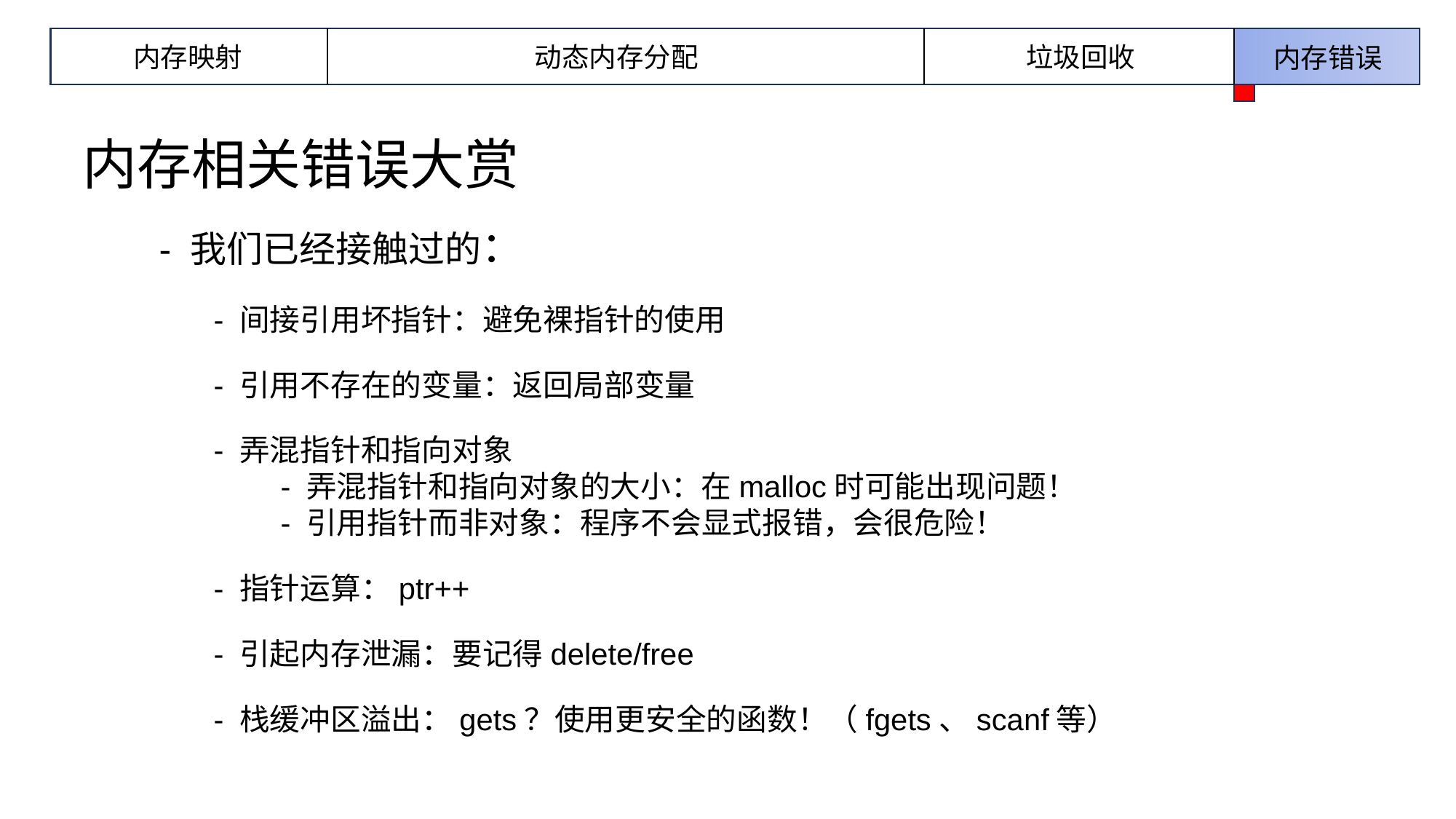

内存映射
动态内存分配
垃圾回收
内存错误

内存相关错误大赏
- 我们已经接触过的：

- 间接引用坏指针：避免裸指针的使用

- 引用不存在的变量：返回局部变量

- 弄混指针和指向对象
        - 弄混指针和指向对象的大小：在malloc时可能出现问题！
        - 引用指针而非对象：程序不会显式报错，会很危险！

- 指针运算：ptr++

- 引起内存泄漏：要记得delete/free

- 栈缓冲区溢出：gets？使用更安全的函数！（fgets、scanf等）